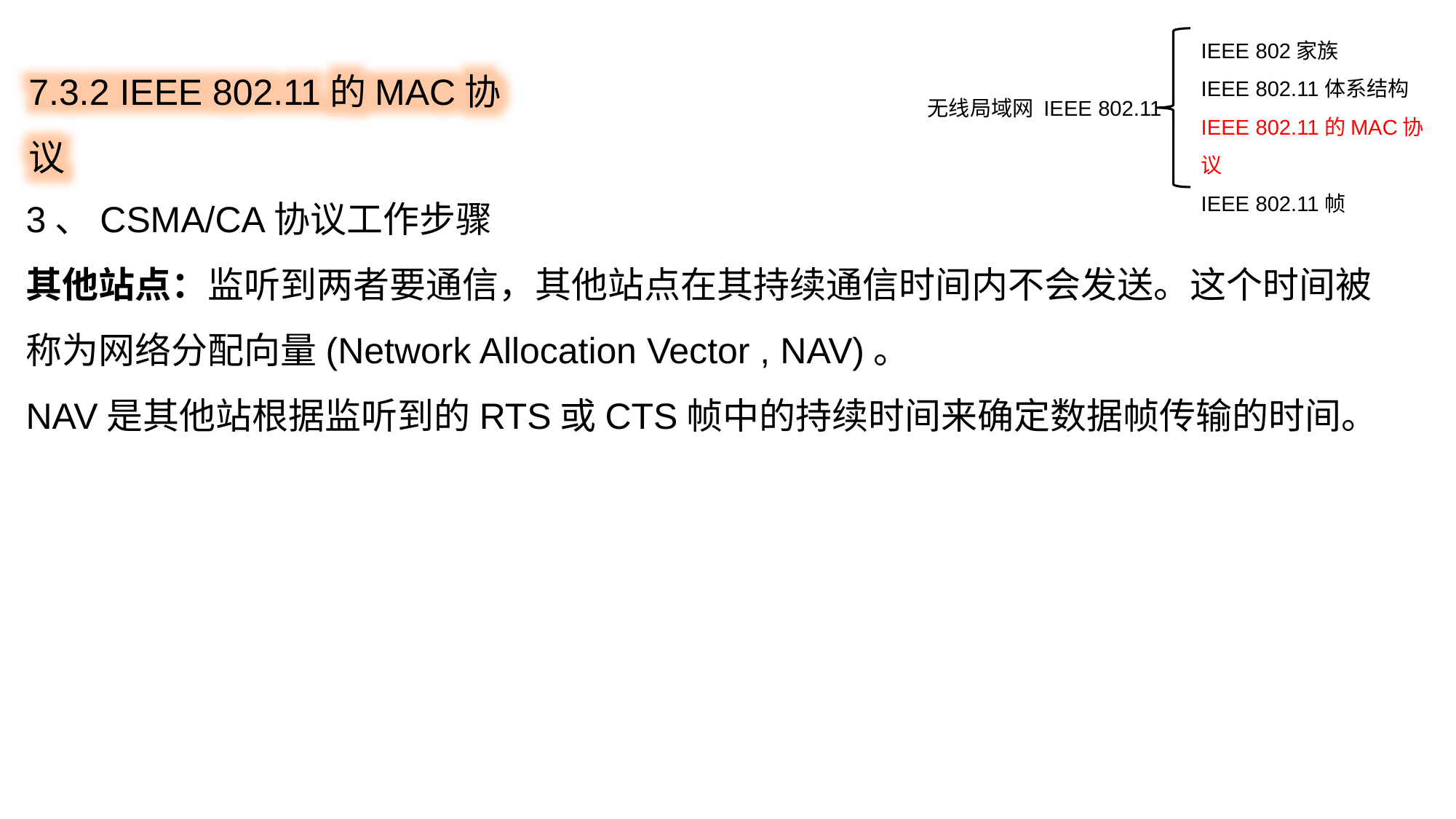

IEEE 802家族
IEEE 802.11体系结构
IEEE 802.11的MAC协议
IEEE 802.11帧

7.3.2 IEEE 802.11的MAC协议
无线局域网 IEEE 802.11
3、CSMA/CA协议工作步骤
其他站点：监听到两者要通信，其他站点在其持续通信时间内不会发送。这个时间被称为网络分配向量(Network Allocation Vector , NAV)。
NAV是其他站根据监听到的RTS或CTS帧中的持续时间来确定数据帧传输的时间。